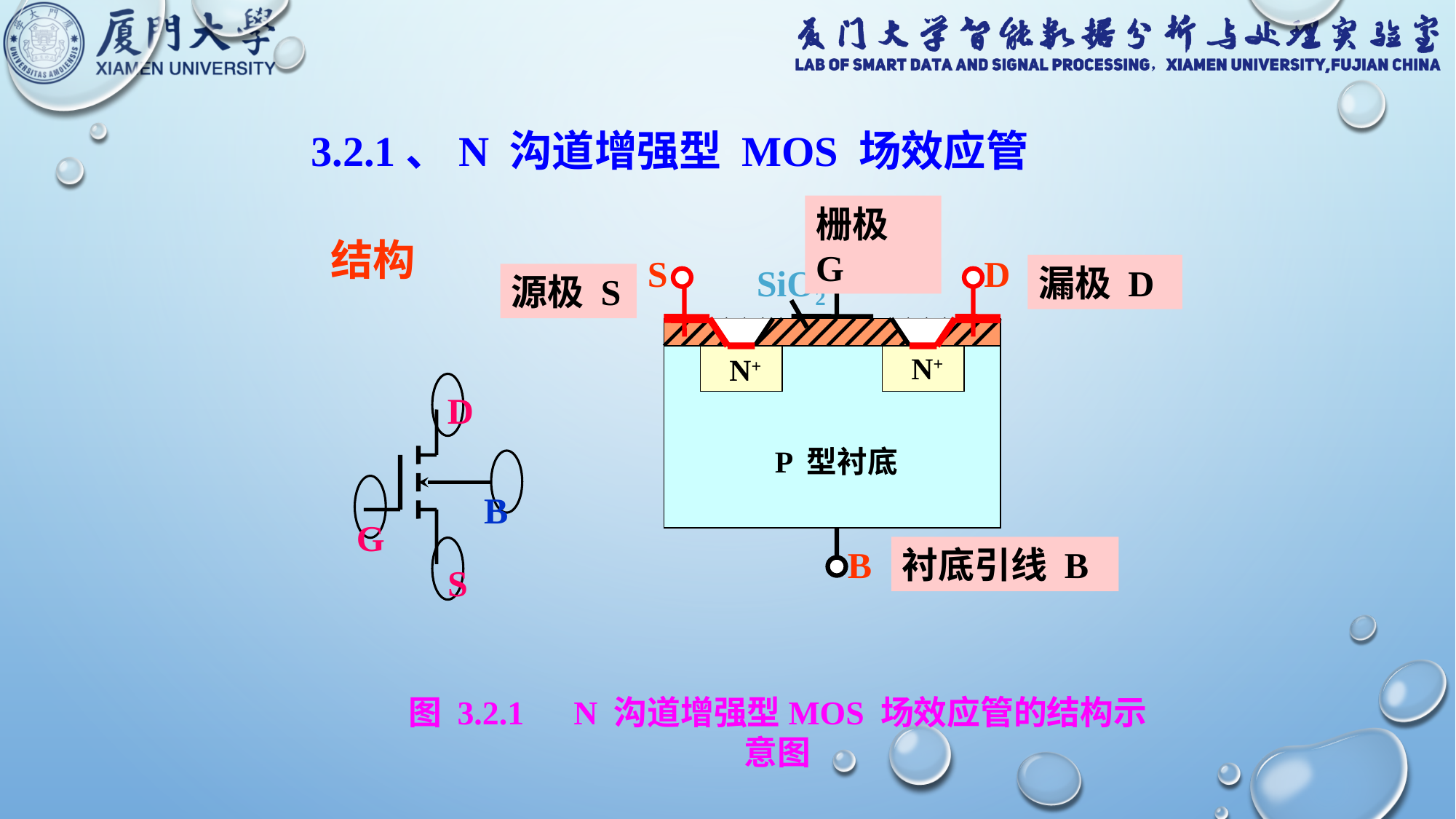

3.2.1、N 沟道增强型 MOS 场效应管
栅极 G
 结构
S
G
D
SiO2

漏极 D
源极 S

N+

P 型衬底

N+
D

B

G

S

B
衬底引线 B
图 3.2.1　N 沟道增强型MOS 场效应管的结构示意图
287